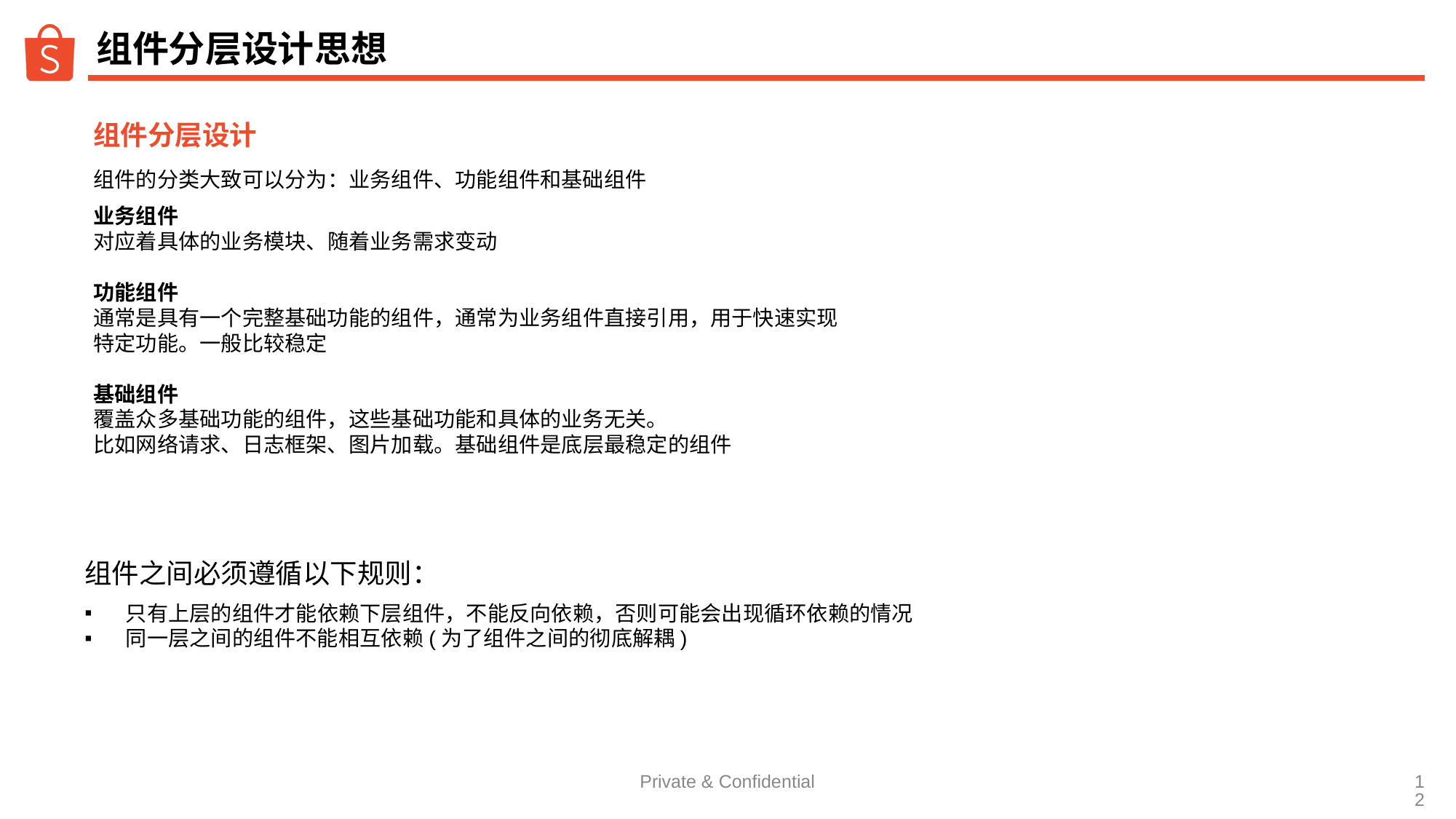

# 组件分层设计思想
组件分层设计
组件的分类大致可以分为：业务组件、功能组件和基础组件
业务组件
对应着具体的业务模块、随着业务需求变动

功能组件
通常是具有一个完整基础功能的组件，通常为业务组件直接引用，用于快速实现特定功能。一般比较稳定

基础组件
覆盖众多基础功能的组件，这些基础功能和具体的业务无关。
比如网络请求、日志框架、图片加载。基础组件是底层最稳定的组件
组件之间必须遵循以下规则：
只有上层的组件才能依赖下层组件，不能反向依赖，否则可能会出现循环依赖的情况
同一层之间的组件不能相互依赖(为了组件之间的彻底解耦)
Private & Confidential
12